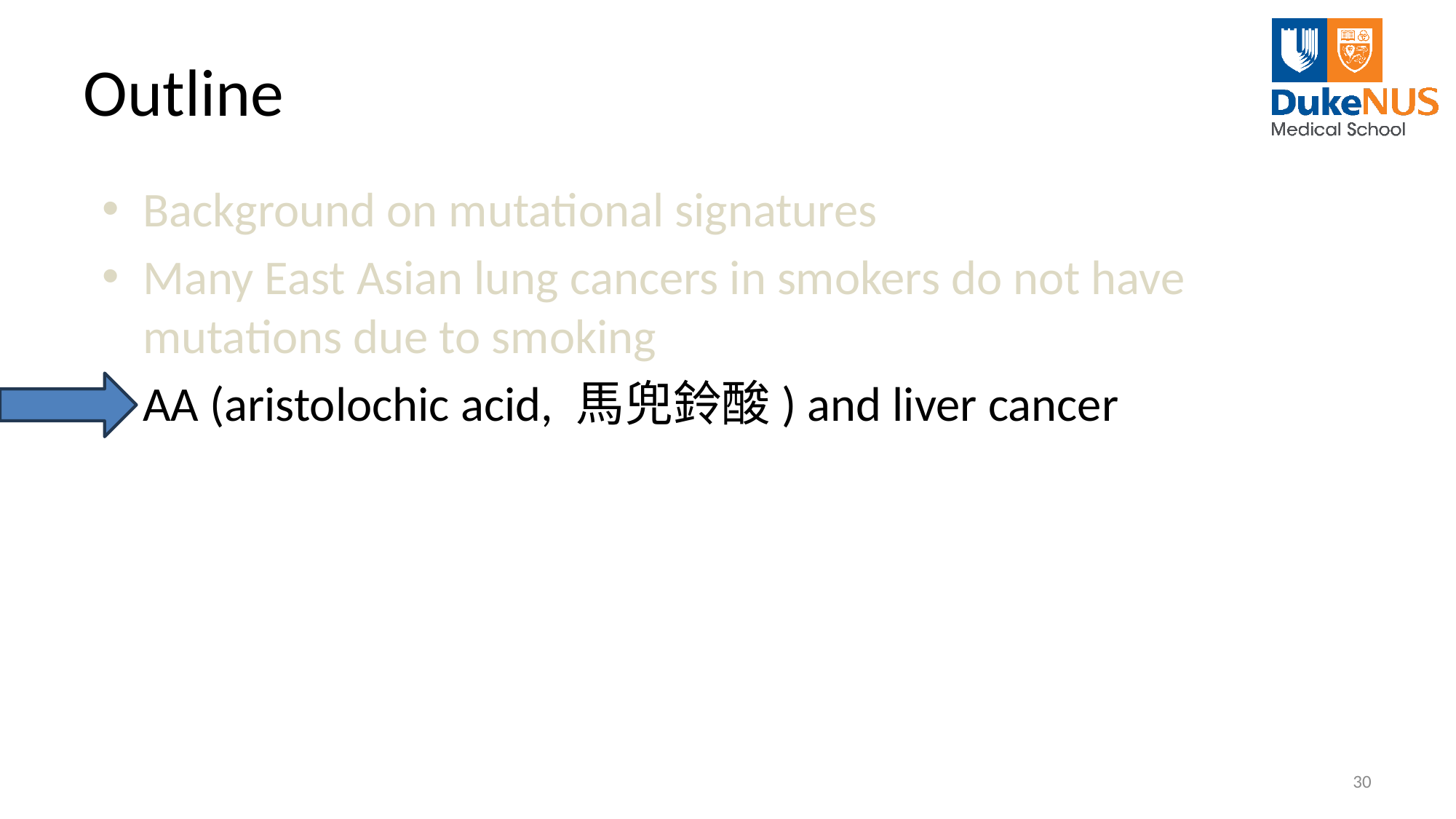

# Outline
Background on mutational signatures
Many East Asian lung cancers in smokers do not have mutations due to smoking
AA (aristolochic acid, 馬兜鈴酸) and liver cancer

30